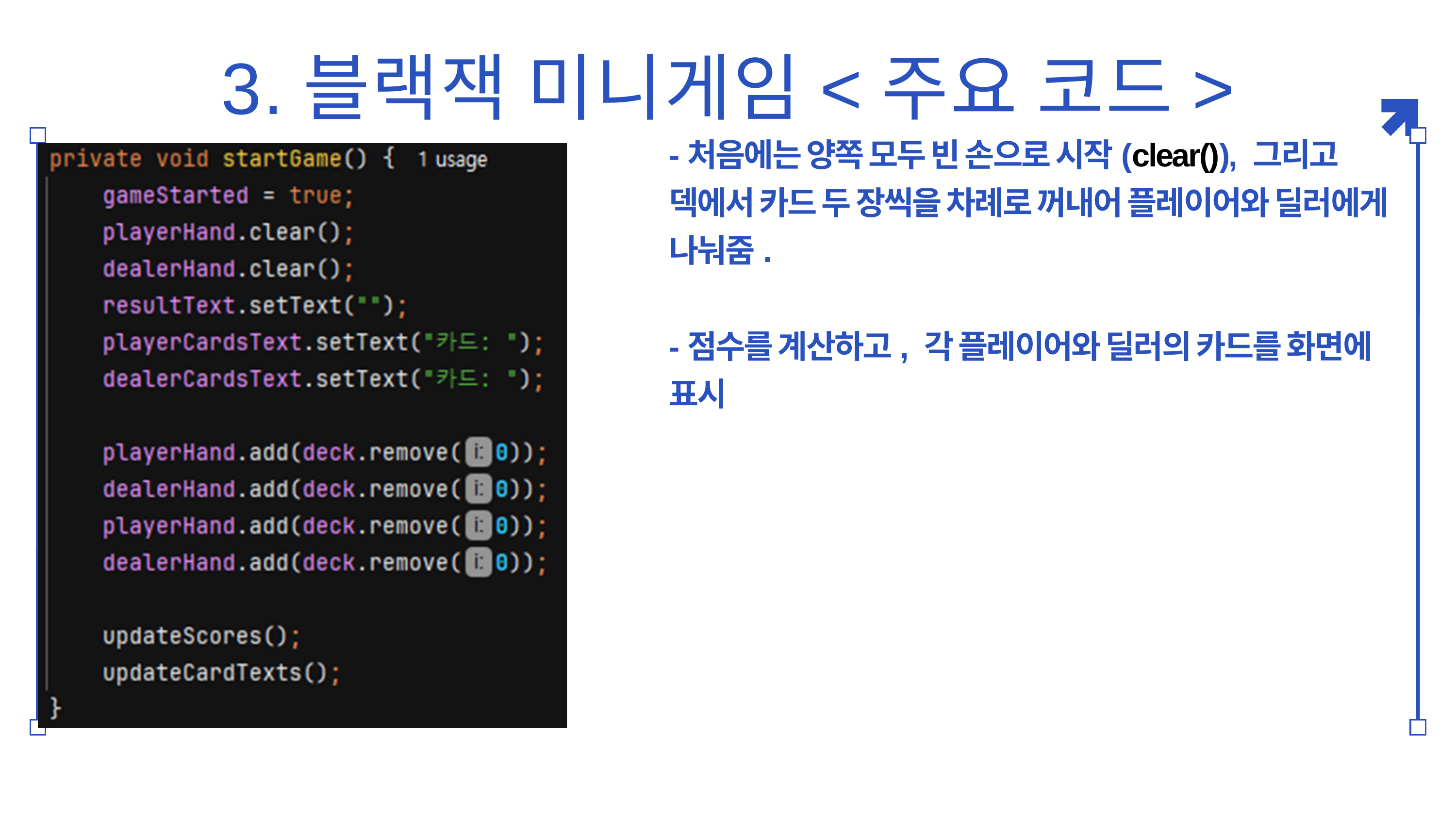

3.블랙잭 미니게임<주요 코드>

-처음에는 양쪽 모두 빈 손으로 시작(clear()), 그리고 덱에서 카드 두 장씩을 차례로 꺼내어 플레이어와 딜러에게 나눠줌.

-점수를 계산하고, 각 플레이어와 딜러의 카드를 화면에 표시